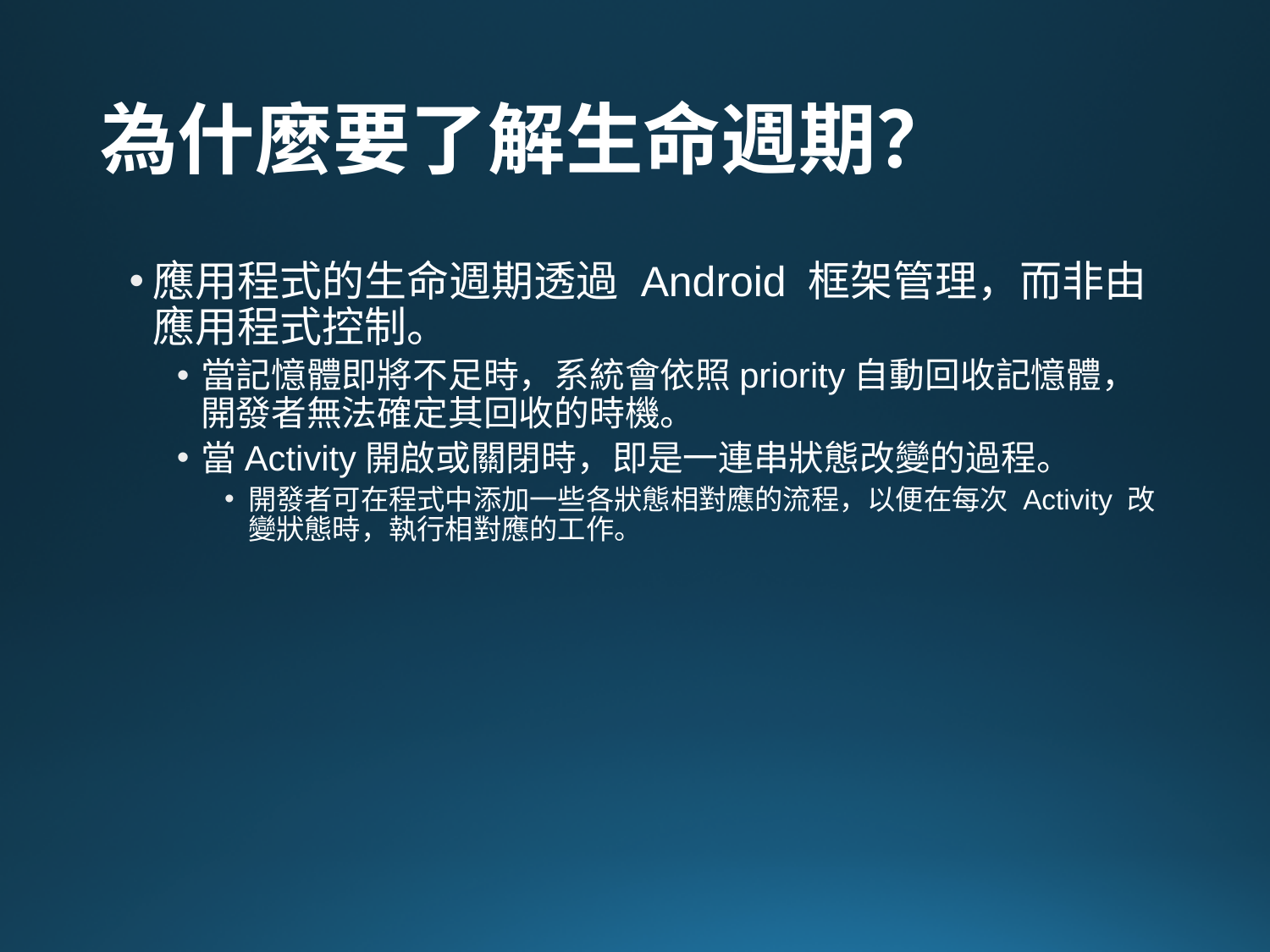

# 為什麼要了解生命週期？
應用程式的生命週期透過 Android 框架管理，而非由應用程式控制。
當記憶體即將不足時，系統會依照priority自動回收記憶體，開發者無法確定其回收的時機。
當Activity開啟或關閉時，即是一連串狀態改變的過程。
開發者可在程式中添加一些各狀態相對應的流程，以便在每次 Activity 改變狀態時，執行相對應的工作。